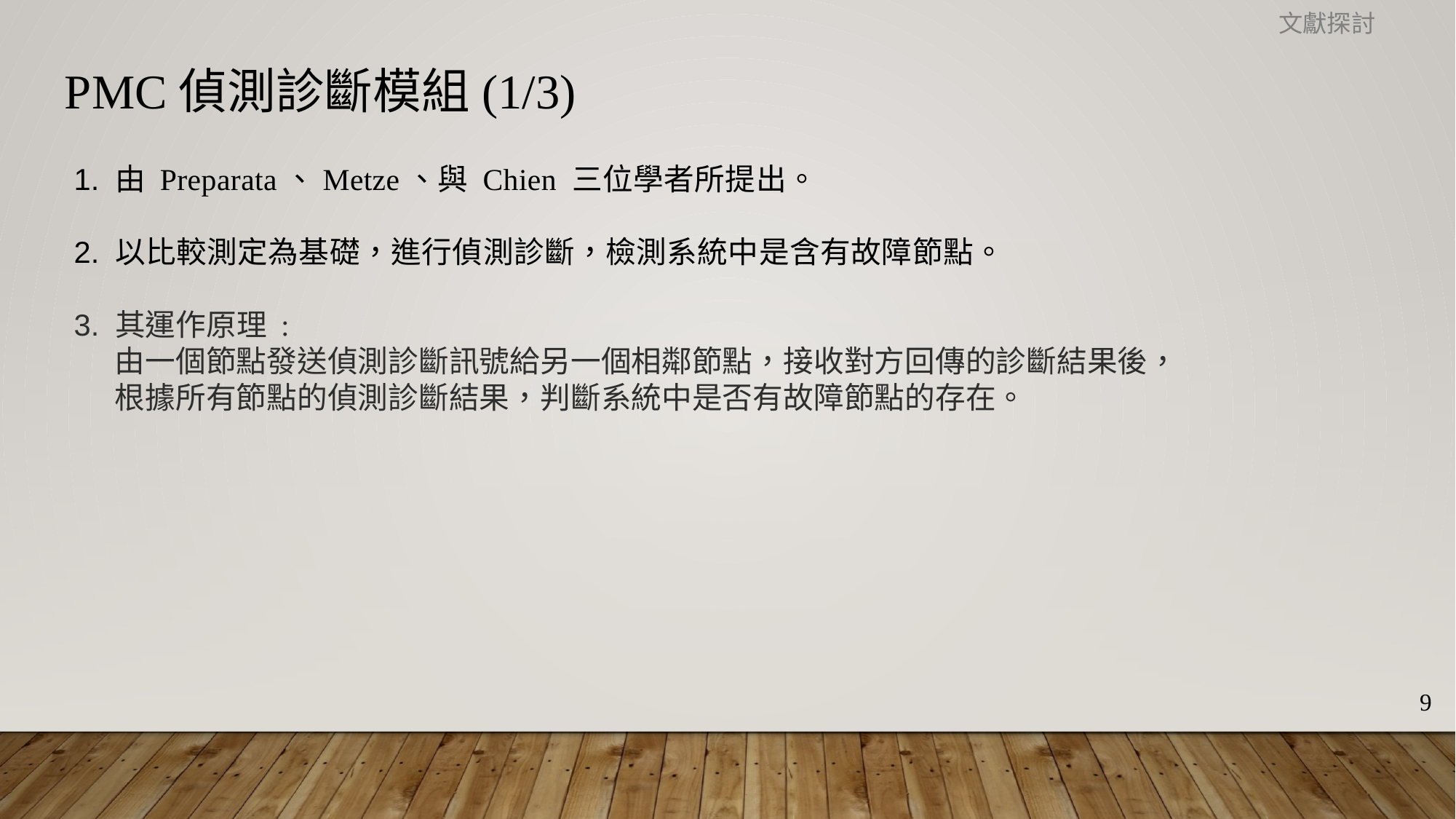

文獻探討
PMC偵測診斷模組(1/3)
由 Preparata、Metze、與 Chien 三位學者所提出。

以比較測定為基礎，進行偵測診斷，檢測系統中是含有故障節點。

其運作原理 :
     由一個節點發送偵測診斷訊號給另一個相鄰節點，接收對方回傳的診斷結果後，
     根據所有節點的偵測診斷結果，判斷系統中是否有故障節點的存在。
9